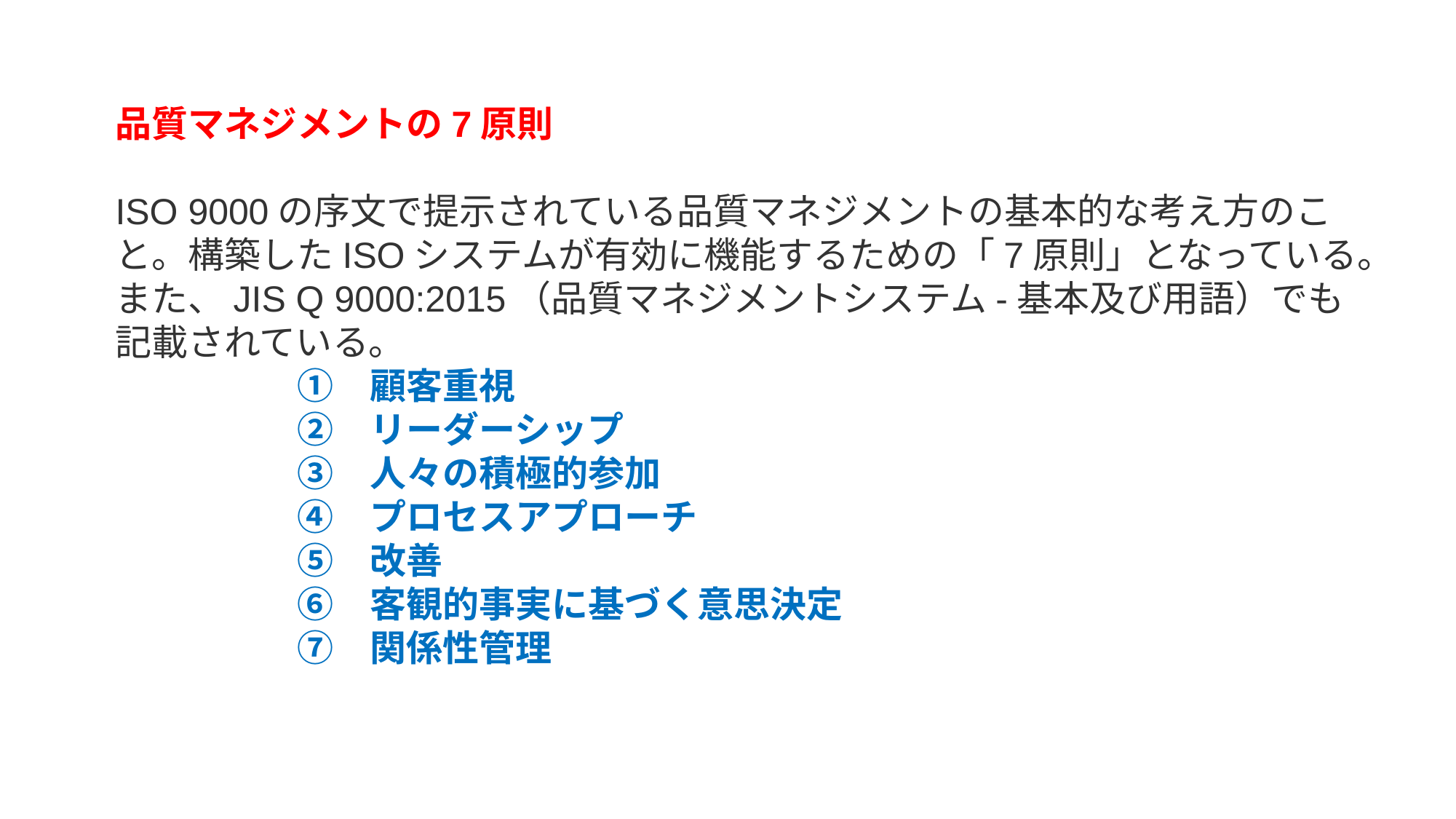

品質マネジメントの7原則

ISO 9000の序文で提示されている品質マネジメントの基本的な考え方のこと。構築したISOシステムが有効に機能するための「7原則」となっている。また、JIS Q 9000:2015（品質マネジメントシステム-基本及び用語）でも記載されている。
　　　　　①　顧客重視
　　　　　②　リーダーシップ
　　　　　③　人々の積極的参加
　　　　　④　プロセスアプローチ
　　　　　⑤　改善
　　　　　⑥　客観的事実に基づく意思決定
　　　　　⑦　関係性管理